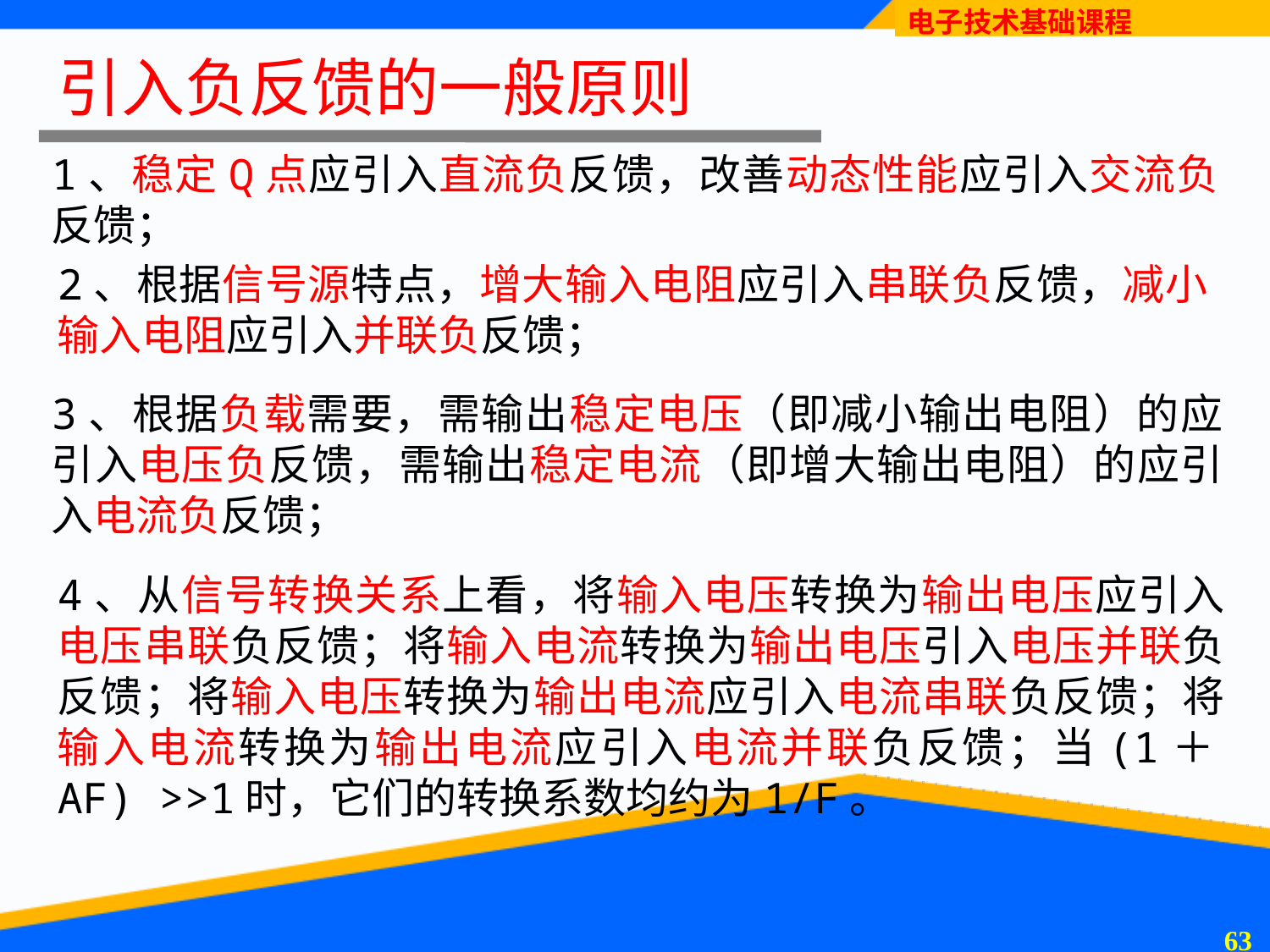

# 引入负反馈的一般原则
1、稳定Q点应引入直流负反馈，改善动态性能应引入交流负反馈；
2、根据信号源特点，增大输入电阻应引入串联负反馈，减小输入电阻应引入并联负反馈；
3、根据负载需要，需输出稳定电压（即减小输出电阻）的应引入电压负反馈，需输出稳定电流（即增大输出电阻）的应引入电流负反馈；
4、从信号转换关系上看，将输入电压转换为输出电压应引入电压串联负反馈；将输入电流转换为输出电压引入电压并联负反馈；将输入电压转换为输出电流应引入电流串联负反馈；将输入电流转换为输出电流应引入电流并联负反馈；当(1＋AF) >>1时，它们的转换系数均约为1/F。
63